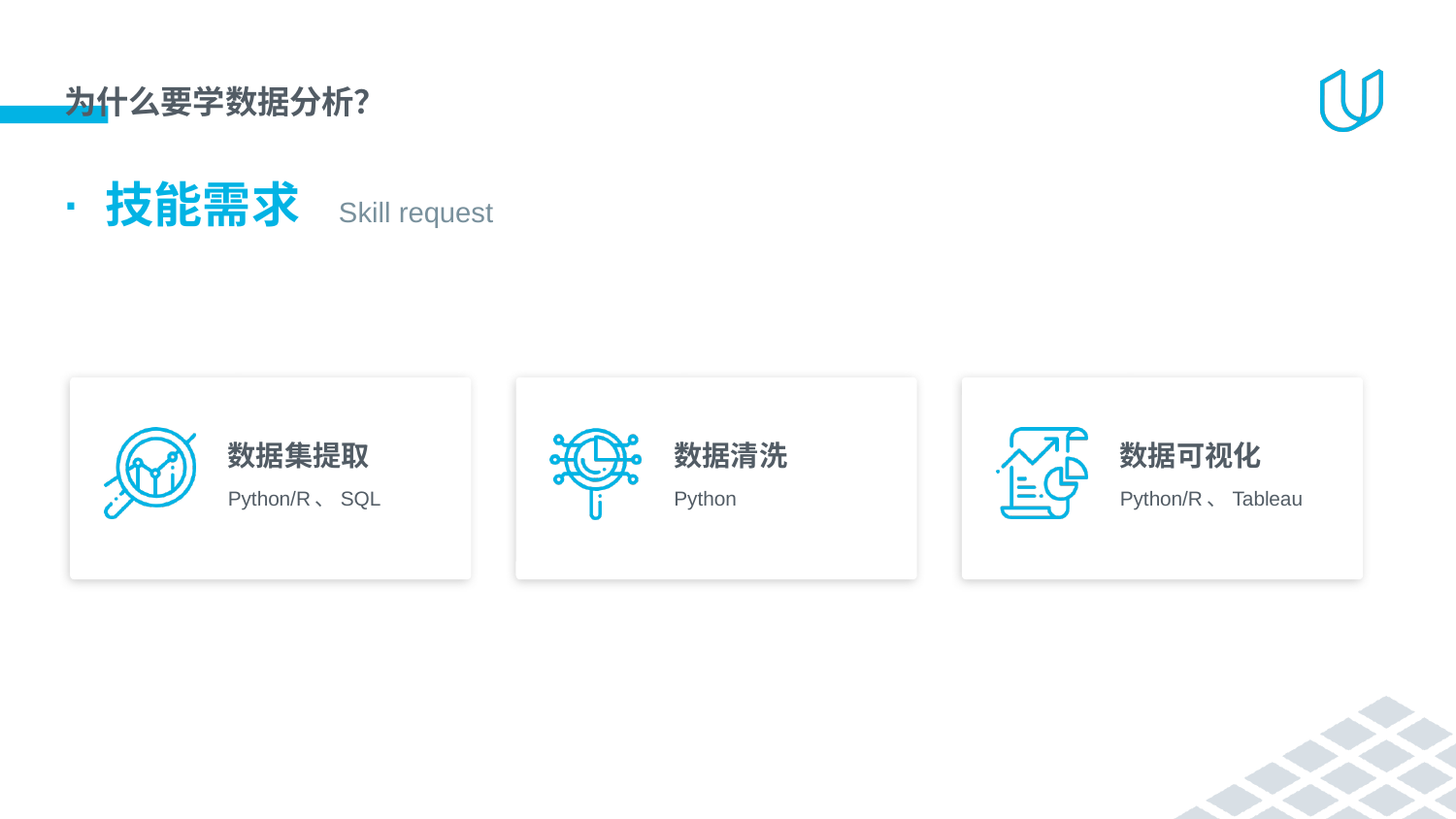

# 为什么要学数据分析？
· 技能需求  Skill request
数据集提取
数据清洗
数据可视化
Python/R、SQL
Python
Python/R、Tableau